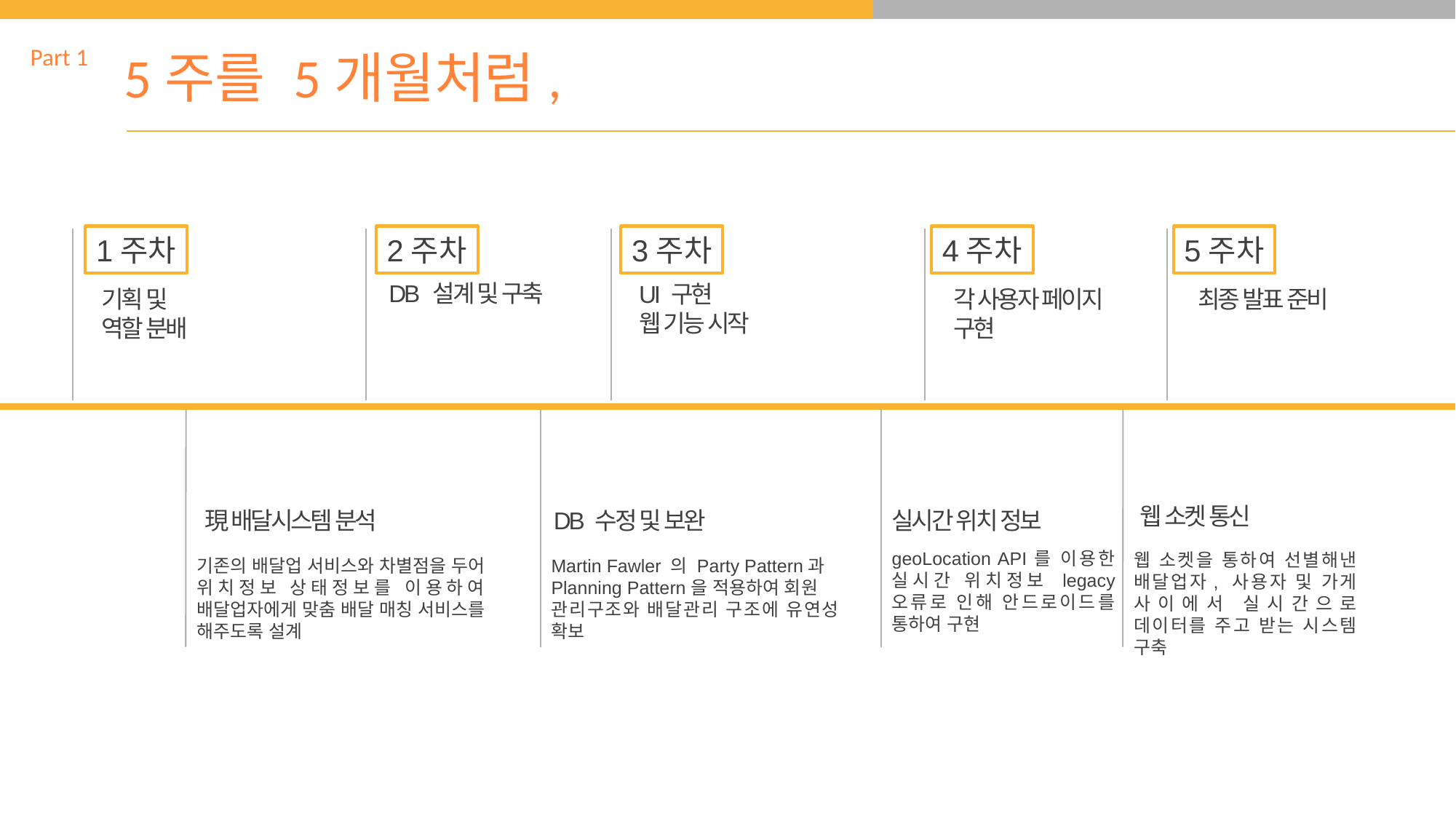

Part 1
5주를 5개월처럼,
1주차
2주차
3주차
4주차
5주차
DB 설계 및 구축
UI 구현
웹 기능 시작
기획 및
역할 분배
각 사용자 페이지
구현
최종 발표 준비
웹 소켓 통신
現 배달시스템 분석
DB 수정 및 보완
실시간 위치 정보

geoLocation API를 이용한 실시간 위치정보 legacy 오류로 인해 안드로이드를 통하여 구현
웹 소켓을 통하여 선별해낸 배달업자, 사용자 및 가게 사이에서 실시간으로 데이터를 주고 받는 시스템 구축
기존의 배달업 서비스와 차별점을 두어 위치정보 상태정보를 이용하여 배달업자에게 맞춤 배달 매칭 서비스를 해주도록 설계
Martin Fawler 의 Party Pattern과
Planning Pattern을 적용하여 회원
관리구조와 배달관리 구조에 유연성 확보